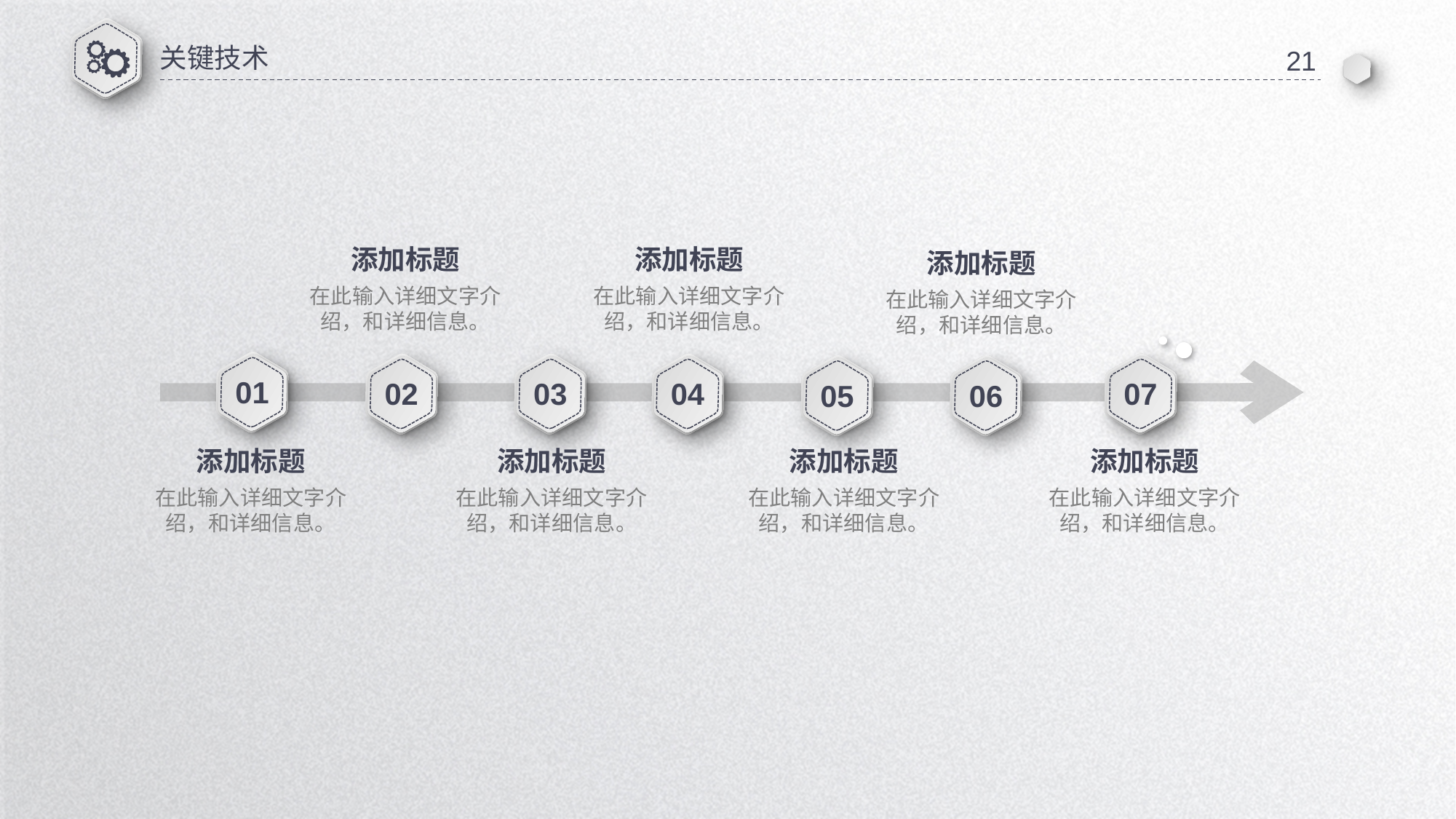

关键技术
21

添加标题
在此输入详细文字介绍，和详细信息。

添加标题
在此输入详细文字介绍，和详细信息。

添加标题
在此输入详细文字介绍，和详细信息。

01

02

03

04

07

05

06

添加标题
在此输入详细文字介绍，和详细信息。

添加标题
在此输入详细文字介绍，和详细信息。

添加标题
在此输入详细文字介绍，和详细信息。

添加标题
在此输入详细文字介绍，和详细信息。